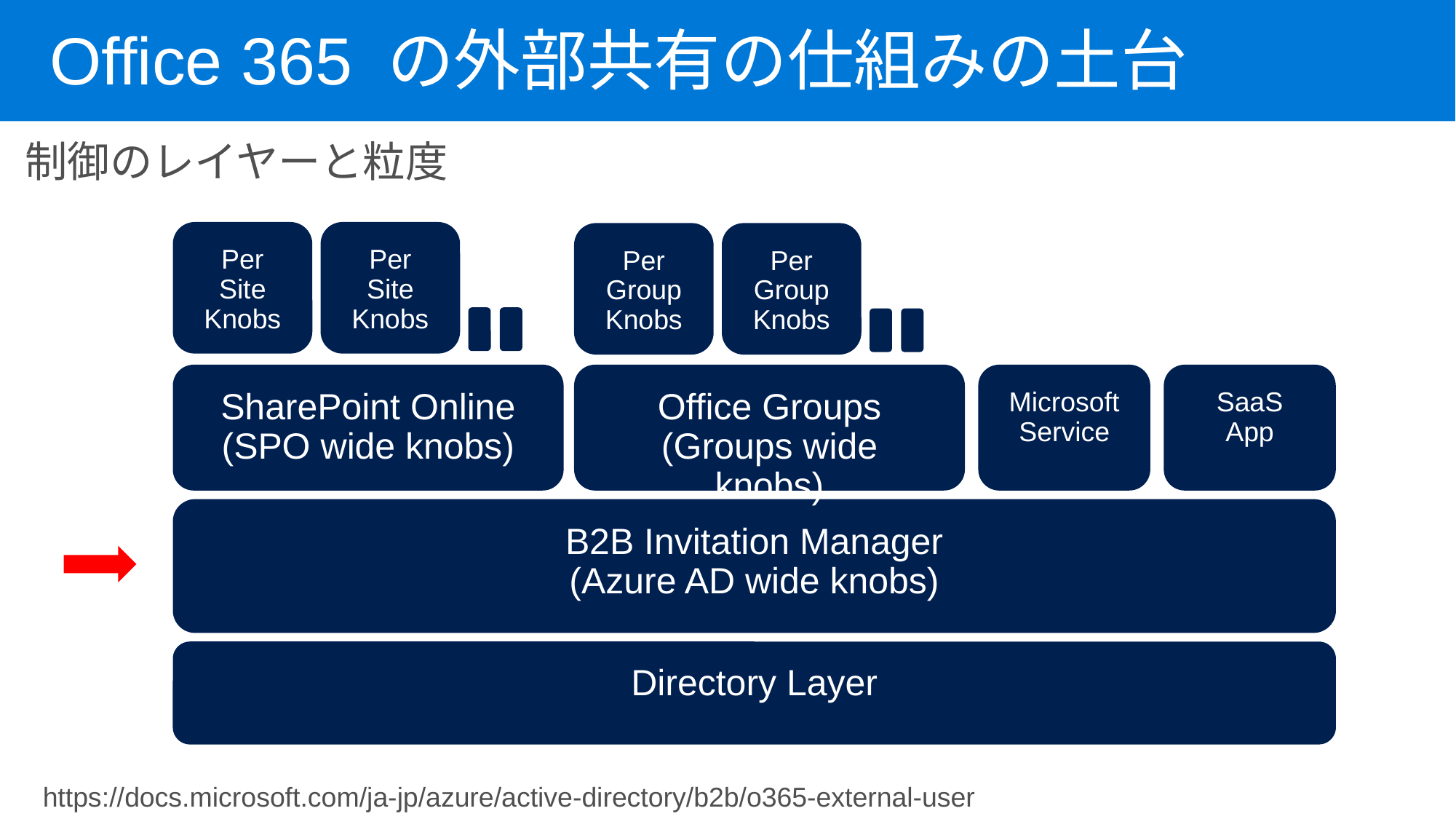

Office 365 の外部共有の仕組みの土台
制御のレイヤーと粒度
Per
Site
Knobs
Per
Site
Knobs
Per
Group
Knobs
Per
Group
Knobs

Microsoft Service
SaaS
App
SharePoint Online
(SPO wide knobs)
Office Groups
(Groups wide knobs)
B2B Invitation Manager
(Azure AD wide knobs)

Directory Layer
https://docs.microsoft.com/ja-jp/azure/active-directory/b2b/o365-external-user